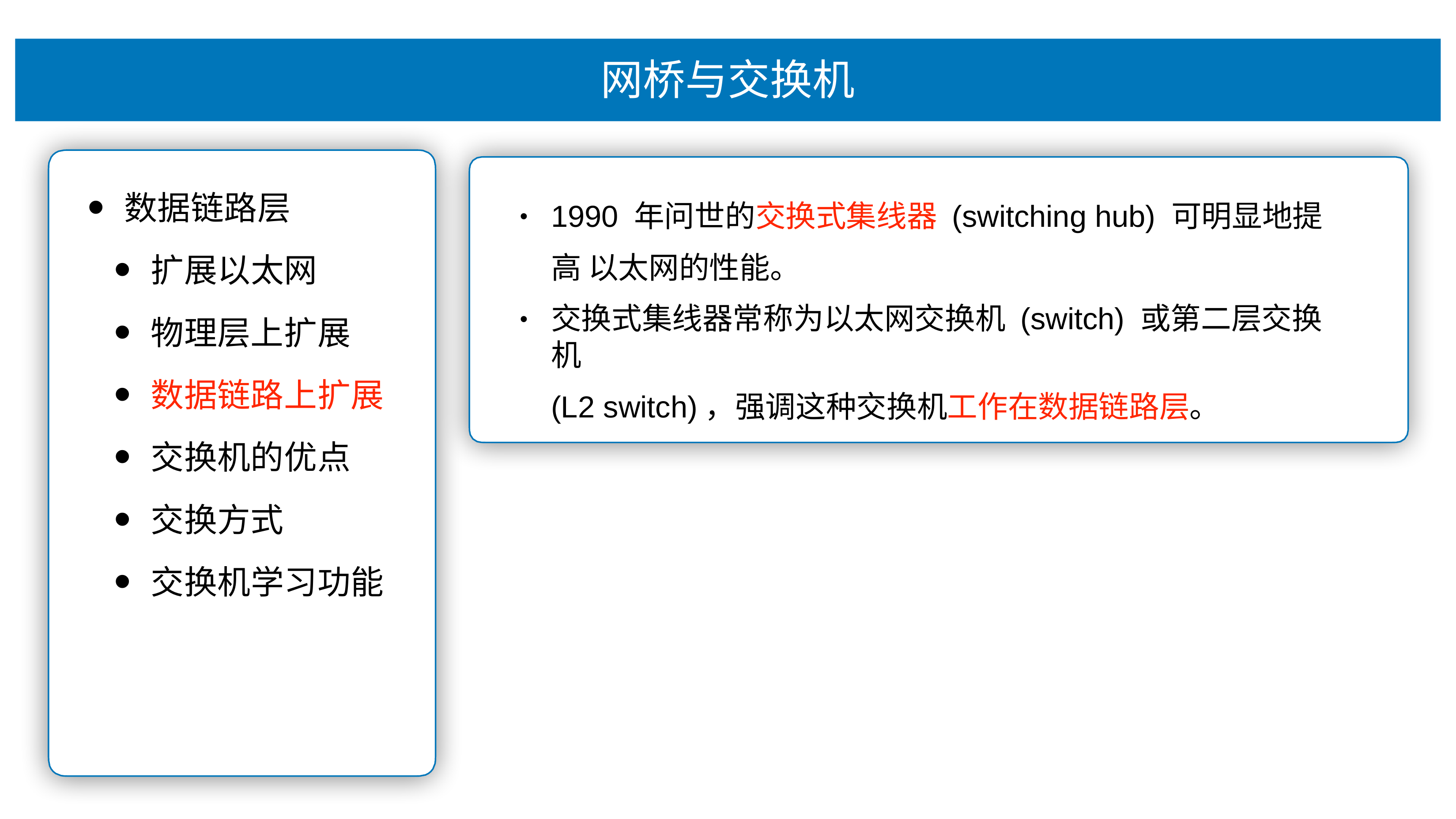

# ⽹桥与交换机

1990 年问世的交换式集线器 (switching hub) 可明显地提⾼ 以太⽹的性能。
交换式集线器常称为以太⽹交换机 (switch) 或第⼆层交换机
(L2 switch)，强调这种交换机⼯作在数据链路层。
数据链路层
扩展以太⽹
物理层上扩展
数据链路上扩展
交换机的优点
交换⽅式
交换机学习功能
•
•